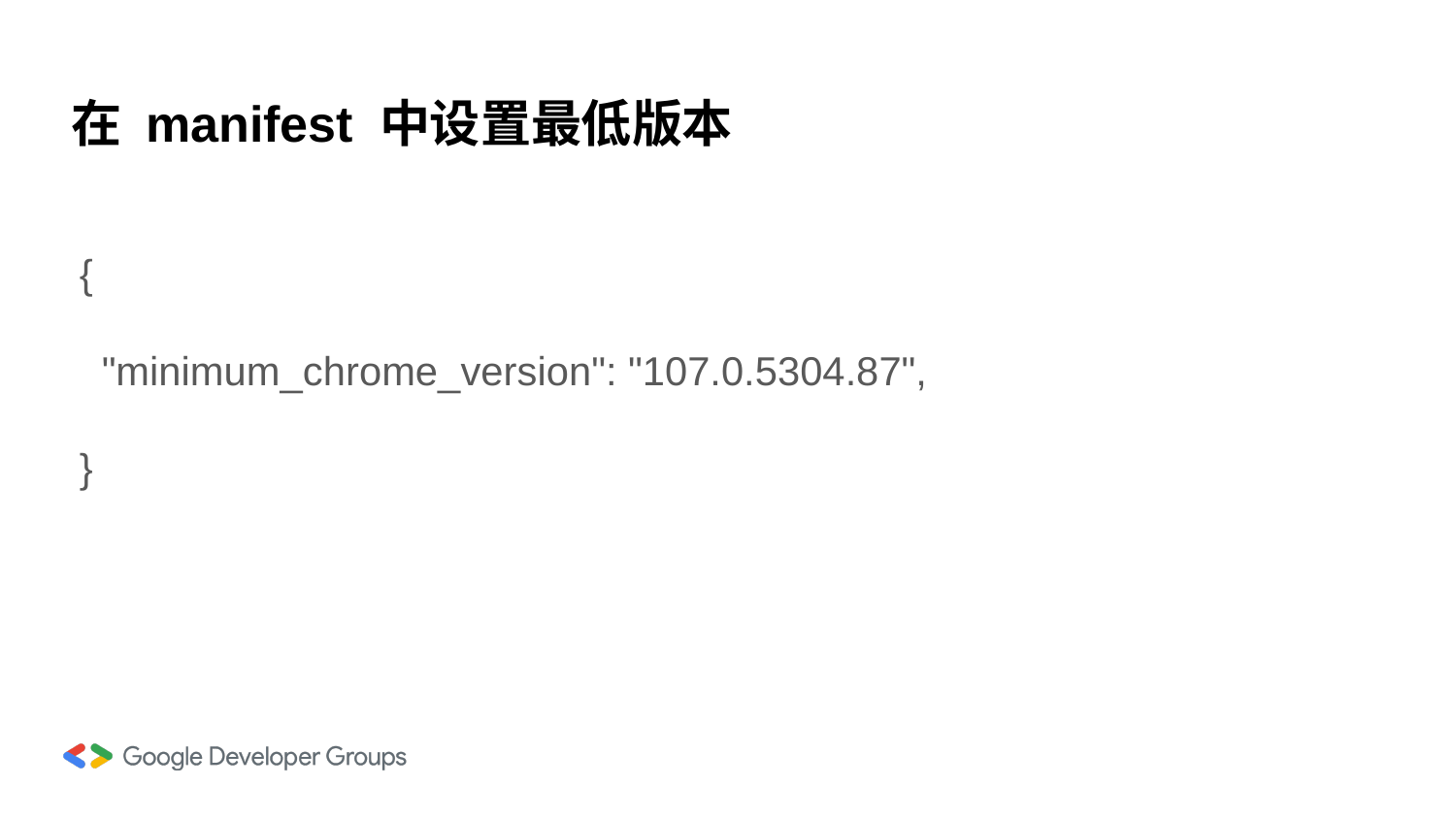

# 在 manifest 中设置最低版本
{

  "minimum_chrome_version": "107.0.5304.87",

}